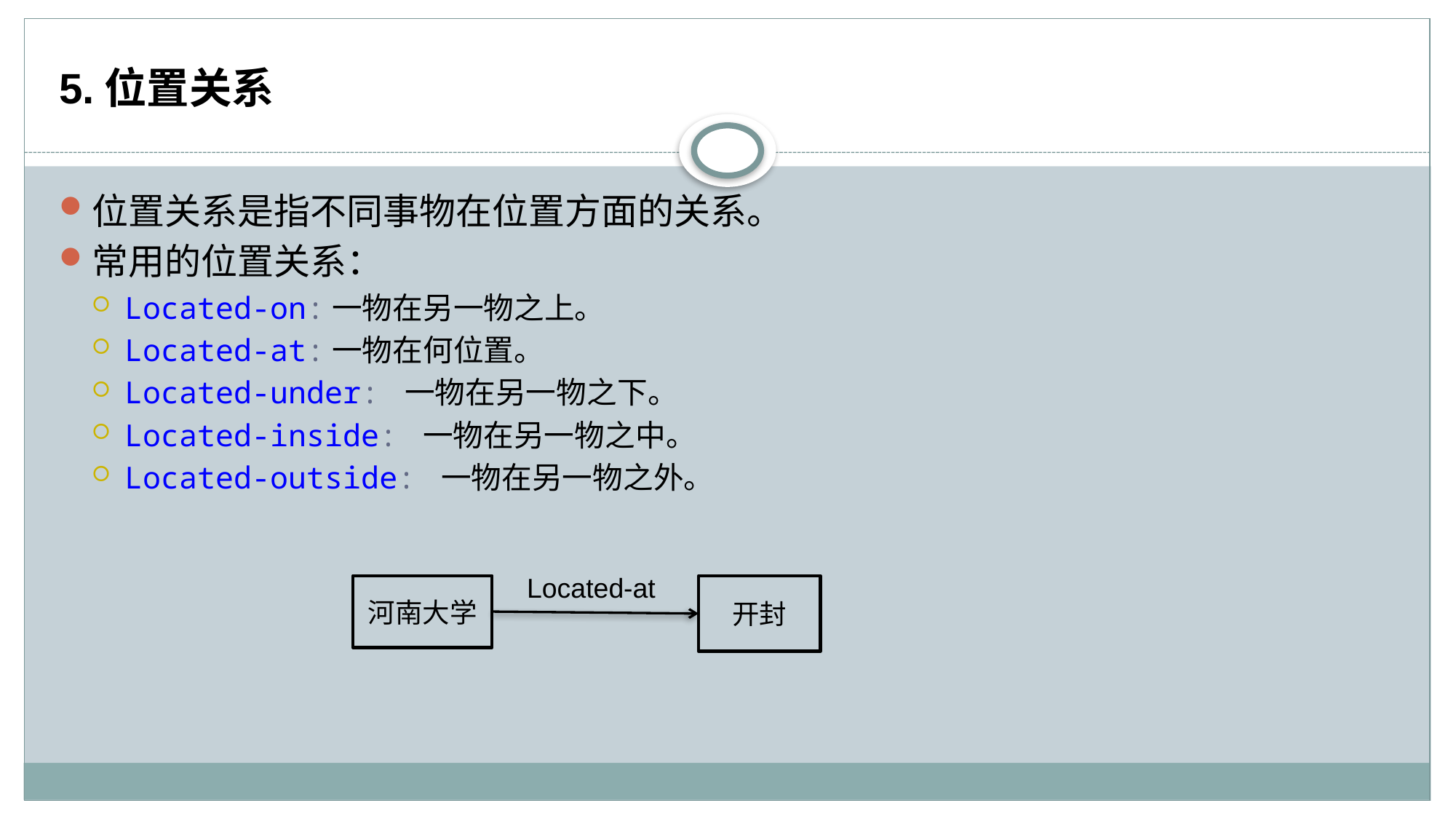

# 5.位置关系
位置关系是指不同事物在位置方面的关系。
常用的位置关系：
Located-on:一物在另一物之上。
Located-at:一物在何位置。
Located-under: 一物在另一物之下。
Located-inside: 一物在另一物之中。
Located-outside: 一物在另一物之外。
Located-at
河南大学
开封